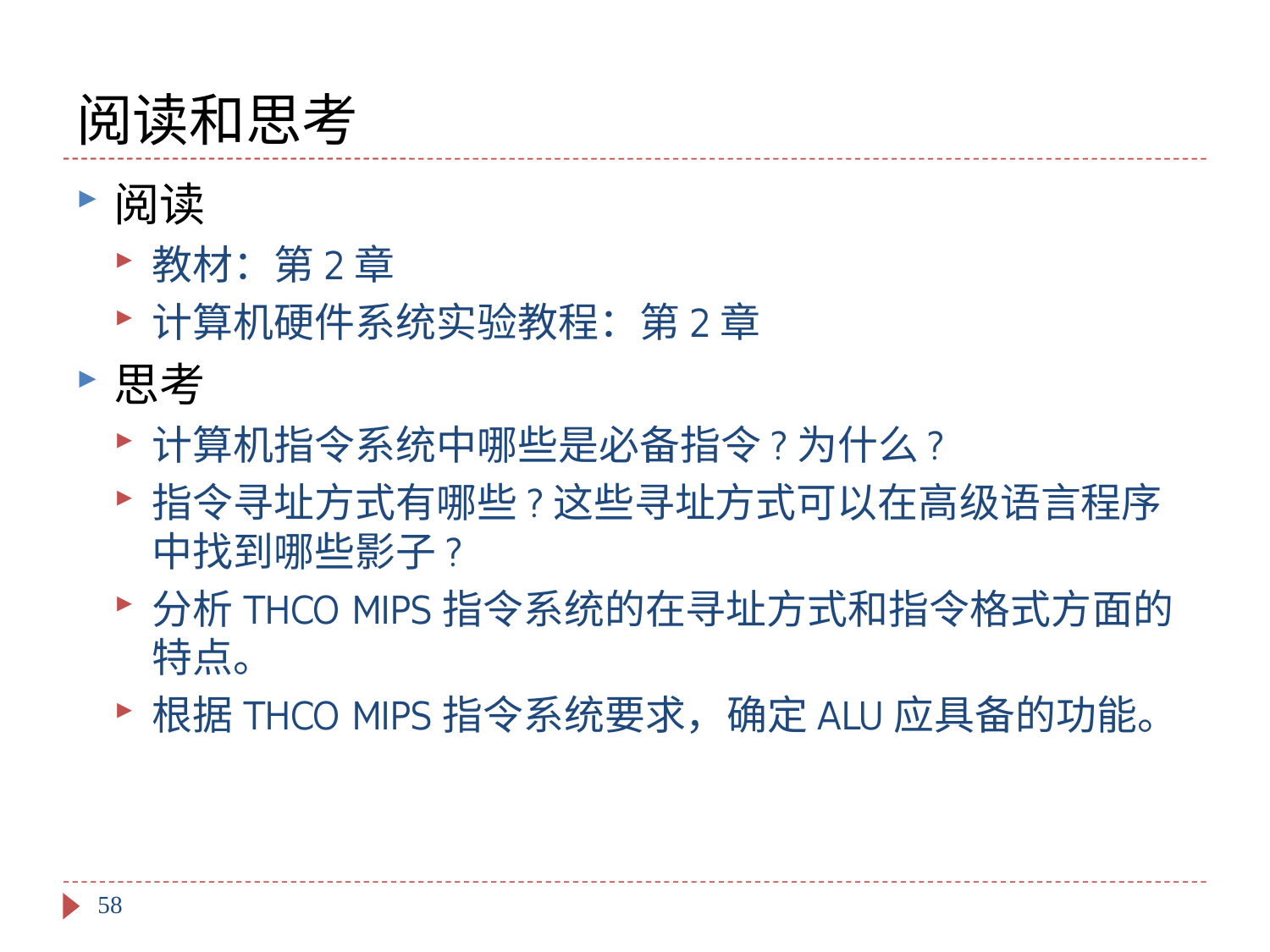

# 阅读和思考
阅读
教材：第2章
计算机硬件系统实验教程：第2章
思考
计算机指令系统中哪些是必备指令?为什么?
指令寻址方式有哪些?这些寻址方式可以在高级语言程序中找到哪些影子?
分析THCO MIPS指令系统的在寻址方式和指令格式方面的特点。
根据THCO MIPS指令系统要求，确定ALU应具备的功能。

58